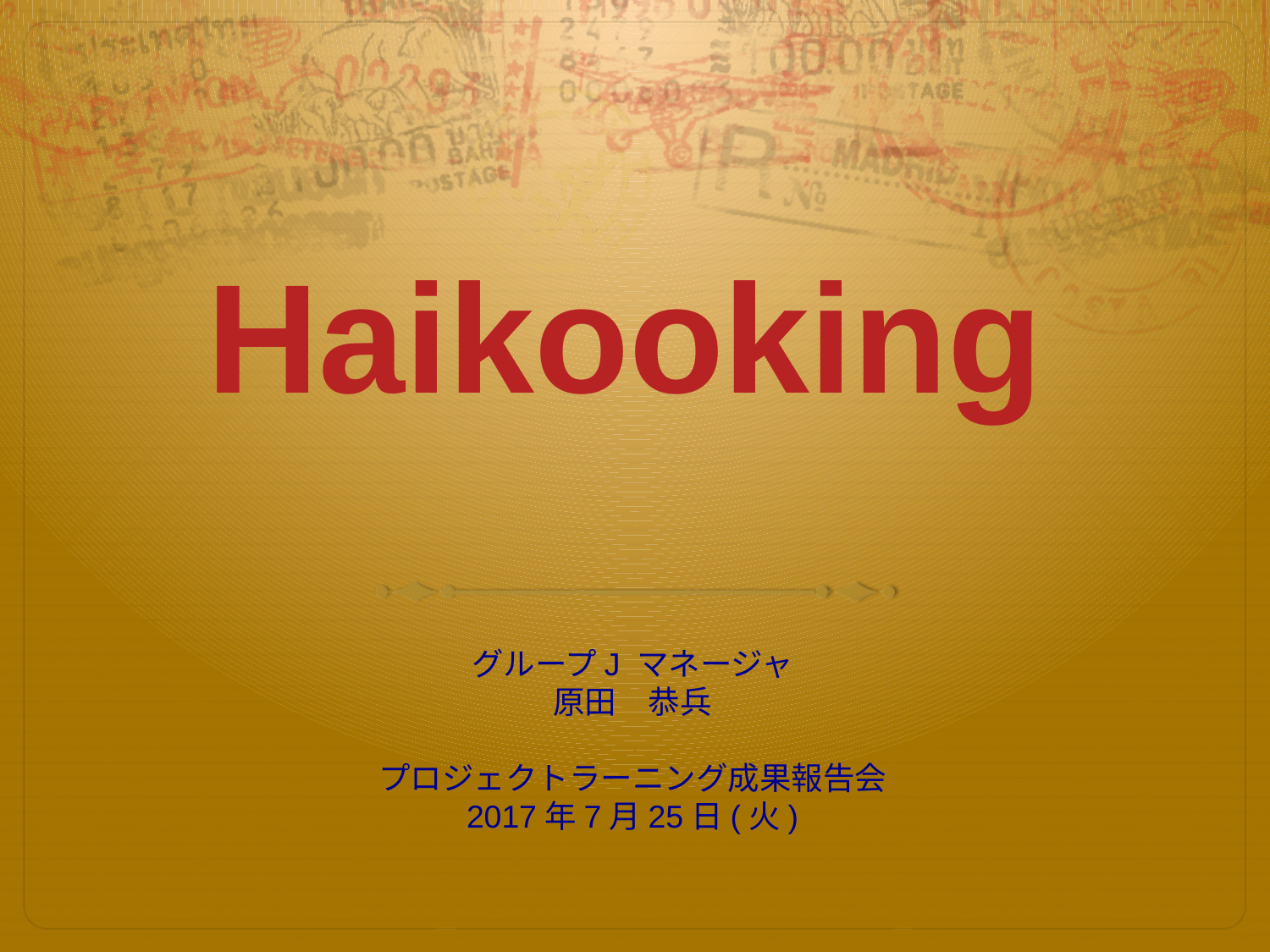

# Haikooking
グループJ マネージャ
原田　恭兵

プロジェクトラーニング成果報告会
2017年7月25日(火)